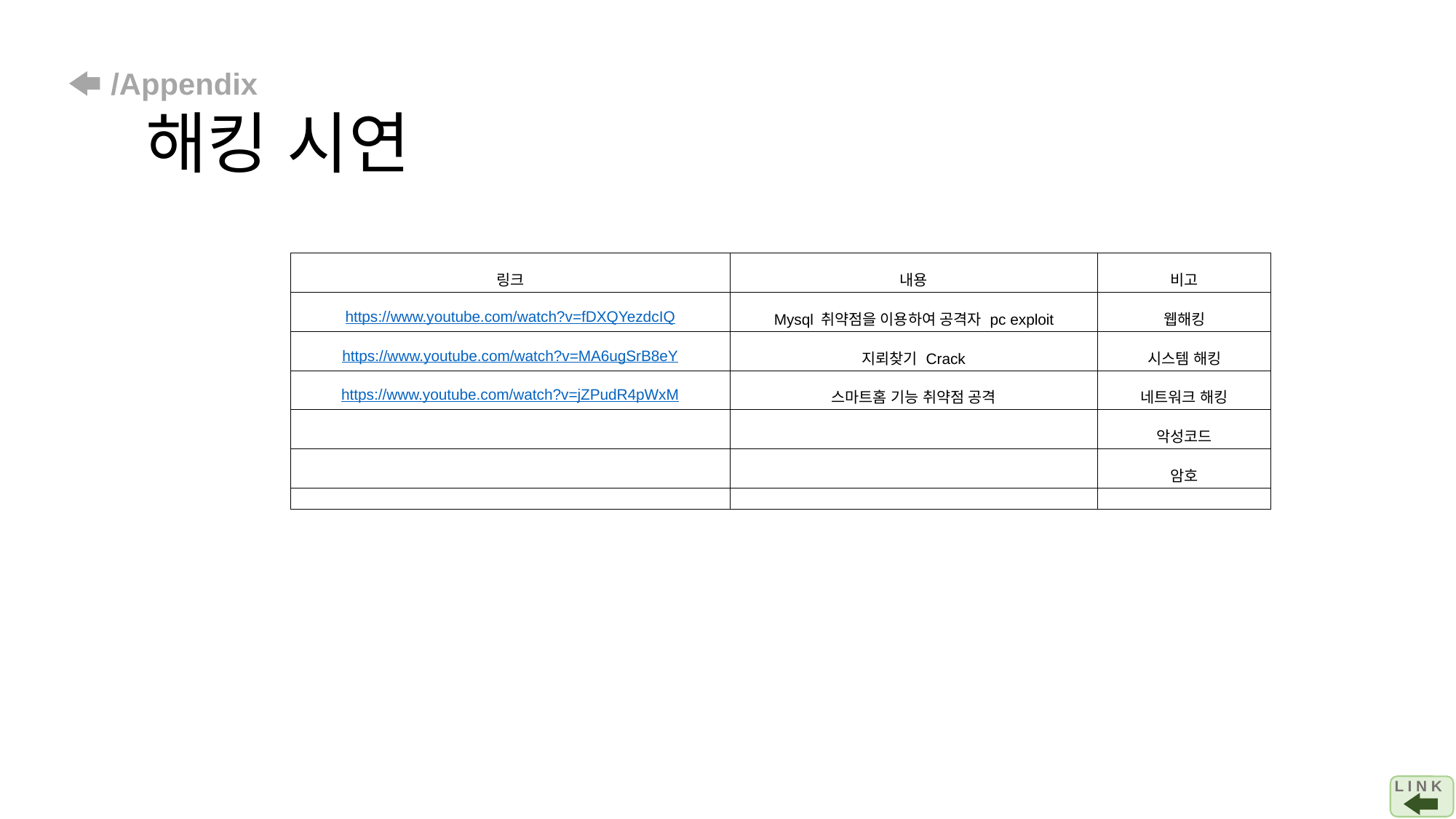

# /Appendix 해킹 시연

| 링크 | 내용 | 비고 |
| --- | --- | --- |
| https://www.youtube.com/watch?v=fDXQYezdcIQ | Mysql 취약점을 이용하여 공격자 pc exploit | 웹해킹 |
| https://www.youtube.com/watch?v=MA6ugSrB8eY | 지뢰찾기 Crack | 시스템 해킹 |
| https://www.youtube.com/watch?v=jZPudR4pWxM | 스마트홈 기능 취약점 공격 | 네트워크 해킹 |
|  |  | 악성코드 |
|  |  | 암호 |
|  |  |  |
L I N K